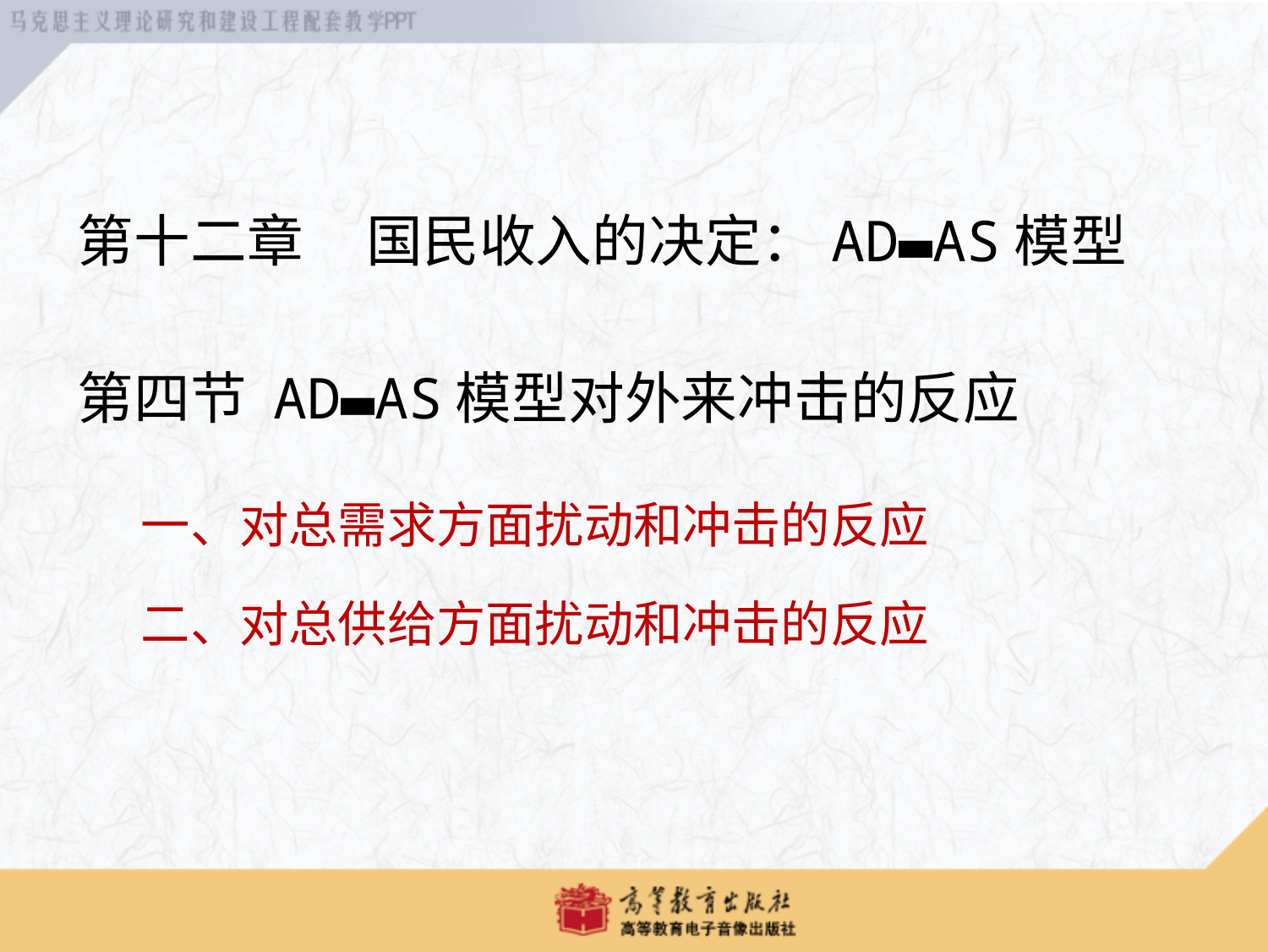

# 第十二章     国民收入的决定：AD▬AS模型
第四节 AD▬AS模型对外来冲击的反应

一、对总需求方面扰动和冲击的反应
二、对总供给方面扰动和冲击的反应